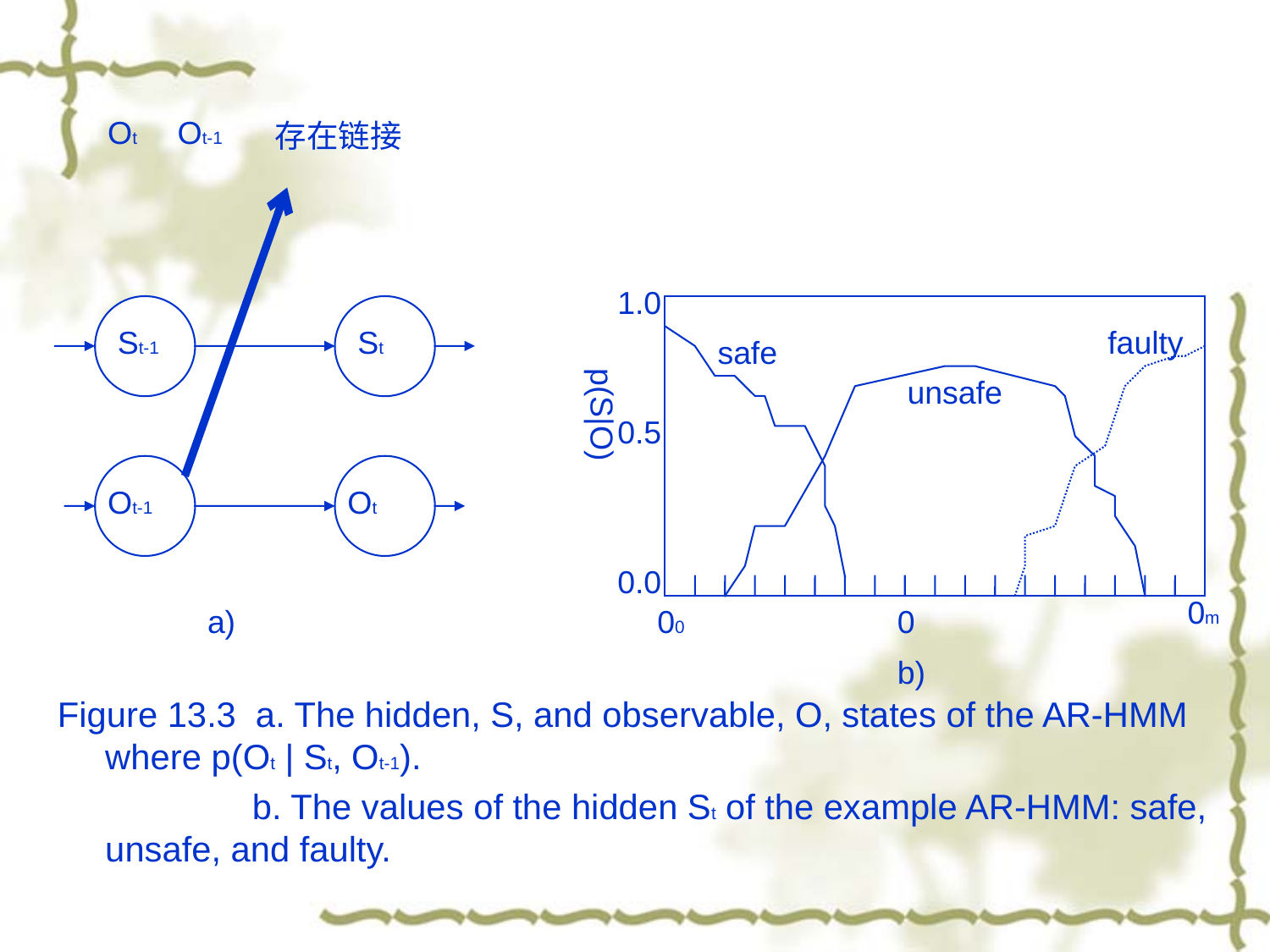

Ot
Ot-1
存在链接
1.0

St-1
St
faulty
safe

p(S|O)
unsafe
0.5

Ot-1
Ot

0.0
0m
a)
00
0
b)
Figure 13.3  a. The hidden, S, and observable, O, states of the AR-HMM where p(Ot | St, Ot-1).
                    b. The values of the hidden St of the example AR-HMM: safe, unsafe, and faulty.